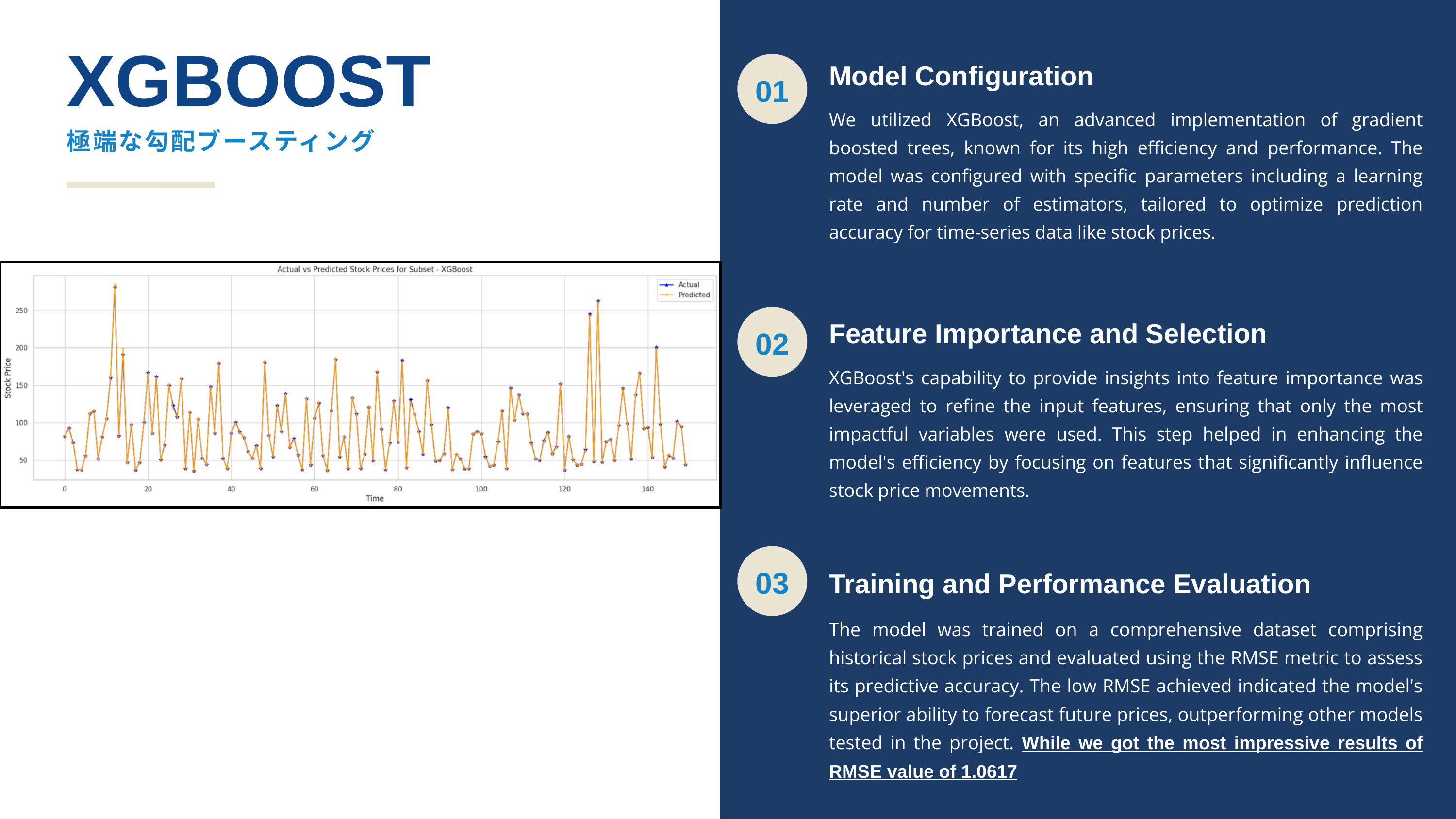

XGBOOST
Model Configuration

01
We utilized XGBoost, an advanced implementation of gradient boosted trees, known for its high efficiency and performance. The model was configured with specific parameters including a learning rate and number of estimators, tailored to optimize prediction accuracy for time-series data like stock prices.
極端な勾配ブースティング

02
Feature Importance and Selection
XGBoost's capability to provide insights into feature importance was leveraged to refine the input features, ensuring that only the most impactful variables were used. This step helped in enhancing the model's efficiency by focusing on features that significantly influence stock price movements.

03
Training and Performance Evaluation
The model was trained on a comprehensive dataset comprising historical stock prices and evaluated using the RMSE metric to assess its predictive accuracy. The low RMSE achieved indicated the model's superior ability to forecast future prices, outperforming other models tested in the project. While we got the most impressive results of RMSE value of 1.0617